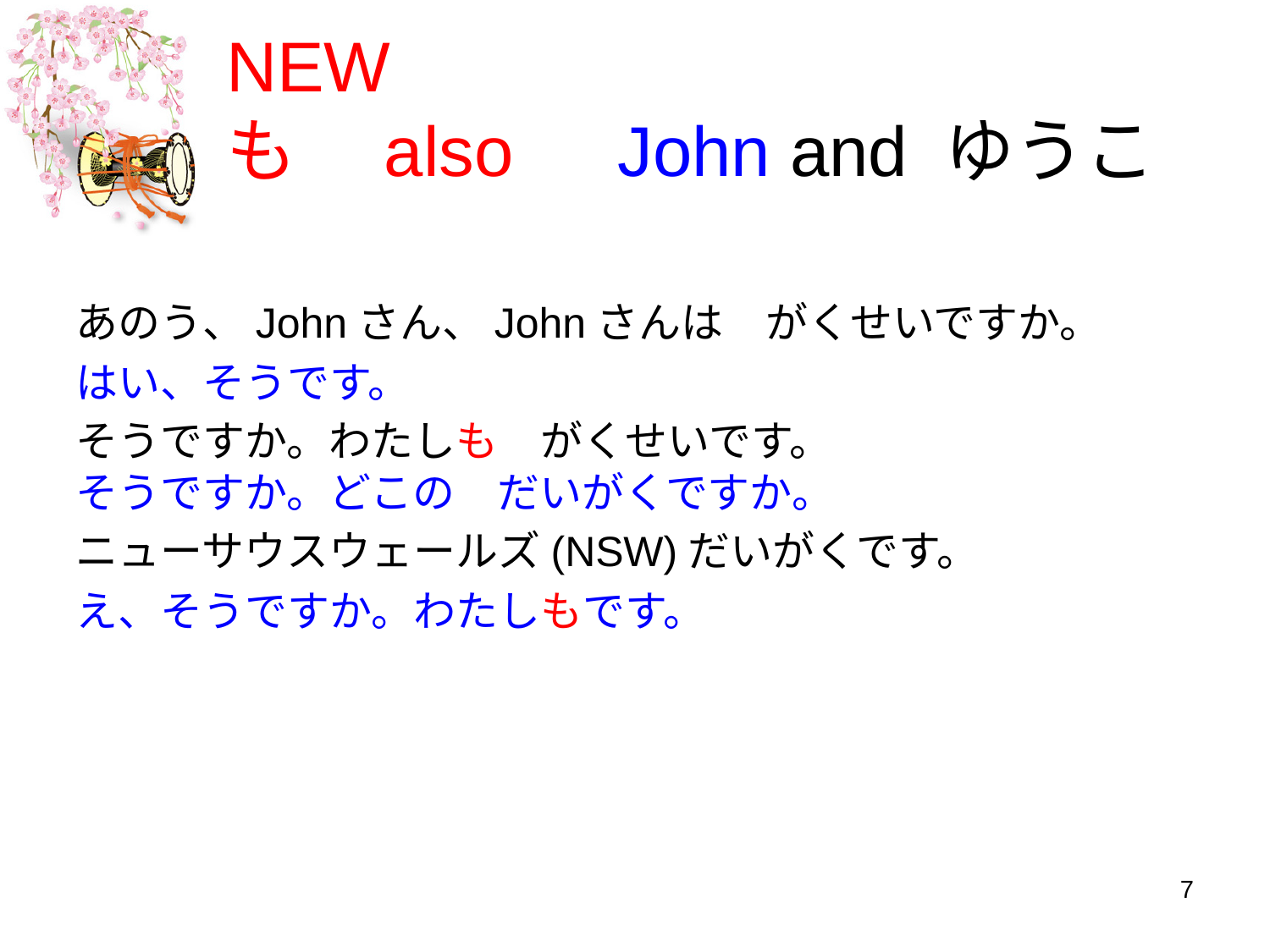

# NEW も　also　John and ゆうこ
あのう、Johnさん、Johnさんは　がくせいですか。
はい、そうです。
そうですか。わたしも　がくせいです。
そうですか。どこの　だいがくですか。
ニューサウスウェールズ(NSW)だいがくです。
え、そうですか。わたしもです。
7